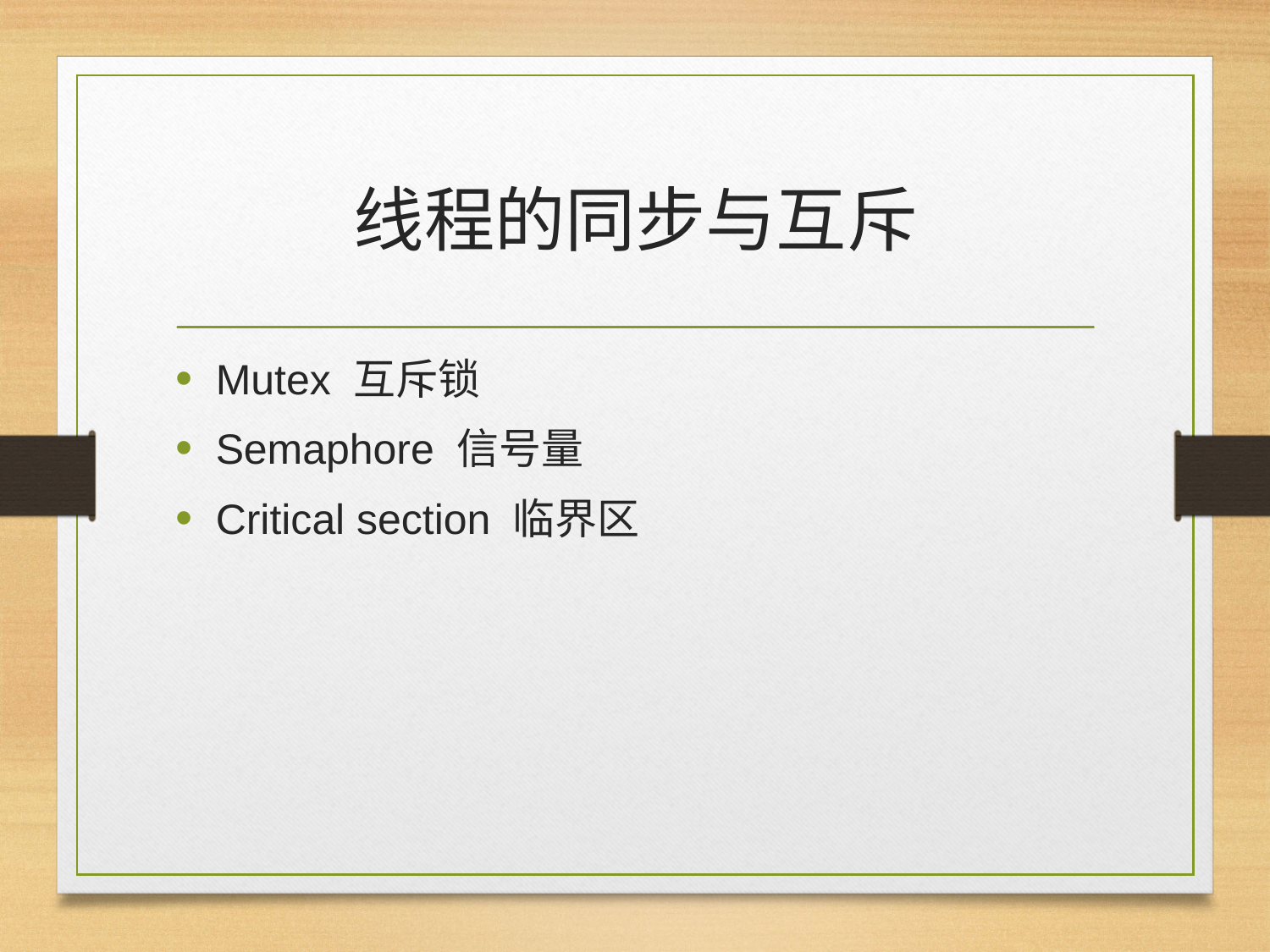

# 线程的同步与互斥
Mutex 互斥锁
Semaphore 信号量
Critical section 临界区